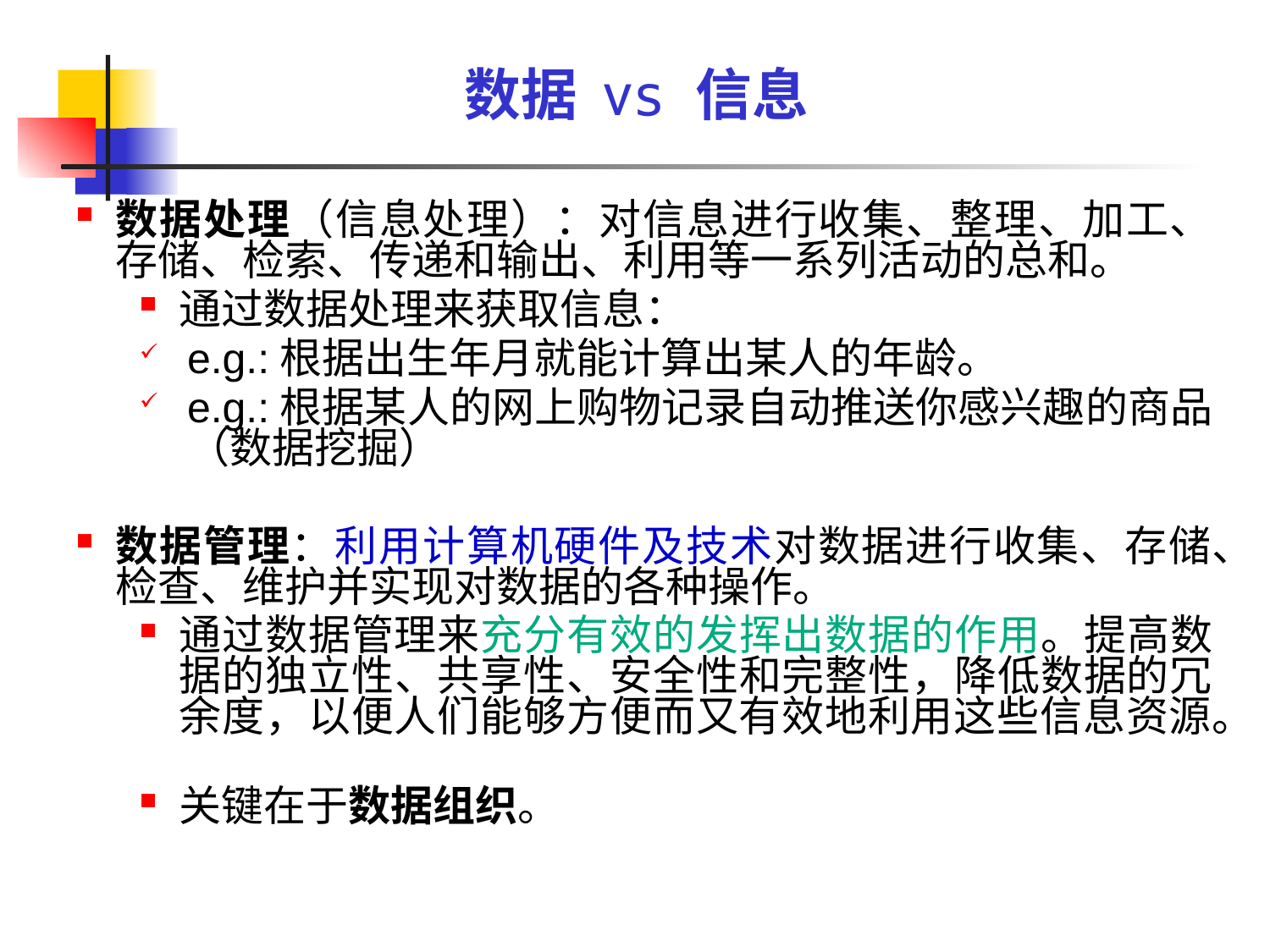

数据 vs 信息
数据处理（信息处理）：对信息进行收集、整理、加工、存储、检索、传递和输出、利用等一系列活动的总和。
通过数据处理来获取信息：
e.g.:根据出生年月就能计算出某人的年龄。
e.g.:根据某人的网上购物记录自动推送你感兴趣的商品（数据挖掘）

数据管理：利用计算机硬件及技术对数据进行收集、存储、检查、维护并实现对数据的各种操作。
通过数据管理来充分有效的发挥出数据的作用。提高数据的独立性、共享性、安全性和完整性，降低数据的冗余度，以便人们能够方便而又有效地利用这些信息资源。
关键在于数据组织。